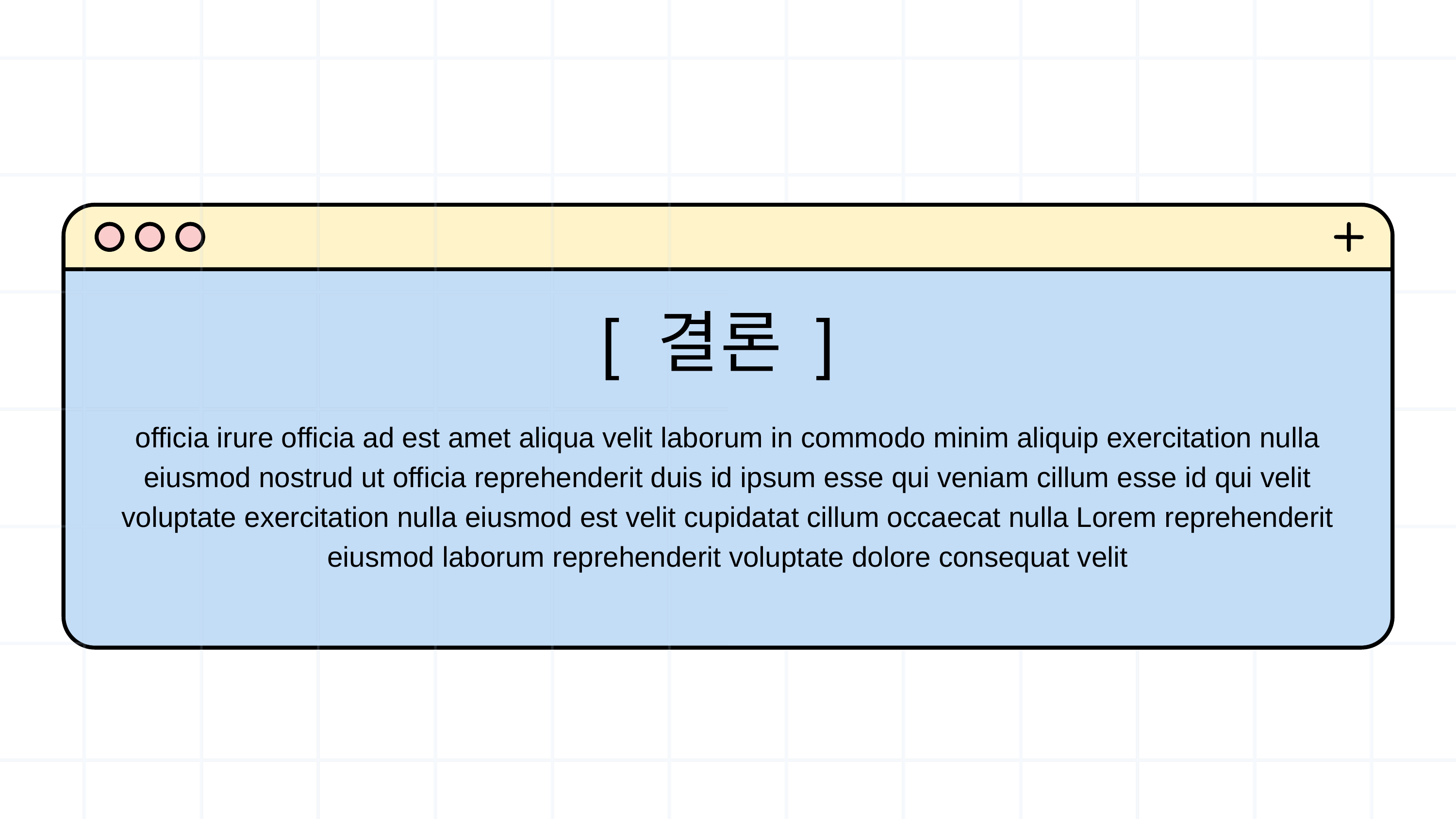

[ 결론 ]
officia irure officia ad est amet aliqua velit laborum in commodo minim aliquip exercitation nulla eiusmod nostrud ut officia reprehenderit duis id ipsum esse qui veniam cillum esse id qui velit voluptate exercitation nulla eiusmod est velit cupidatat cillum occaecat nulla Lorem reprehenderit eiusmod laborum reprehenderit voluptate dolore consequat velit